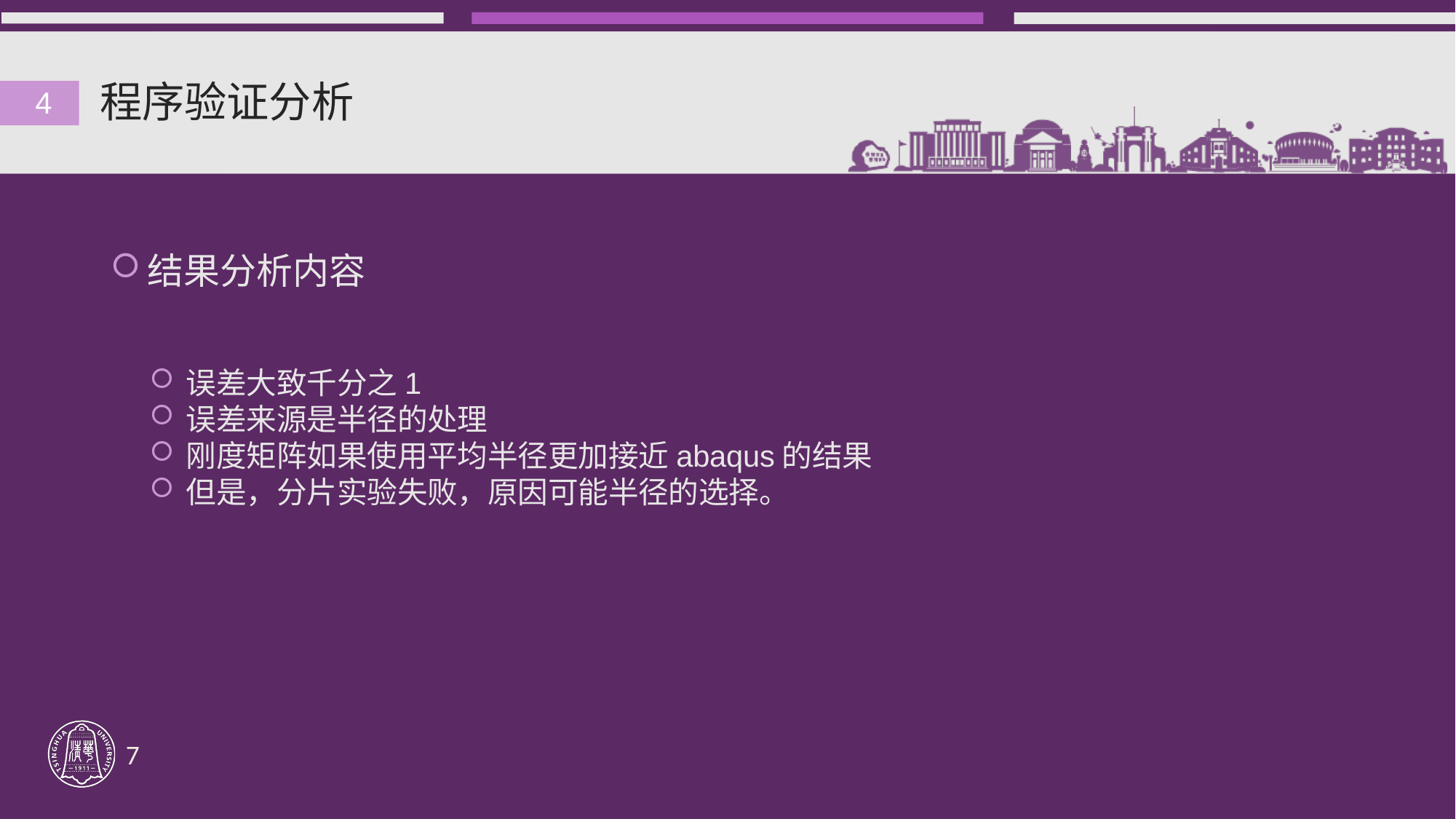

# 程序验证分析

4

结果分析内容

误差大致千分之1
误差来源是半径的处理
刚度矩阵如果使用平均半径更加接近abaqus的结果
但是，分片实验失败，原因可能半径的选择。

7